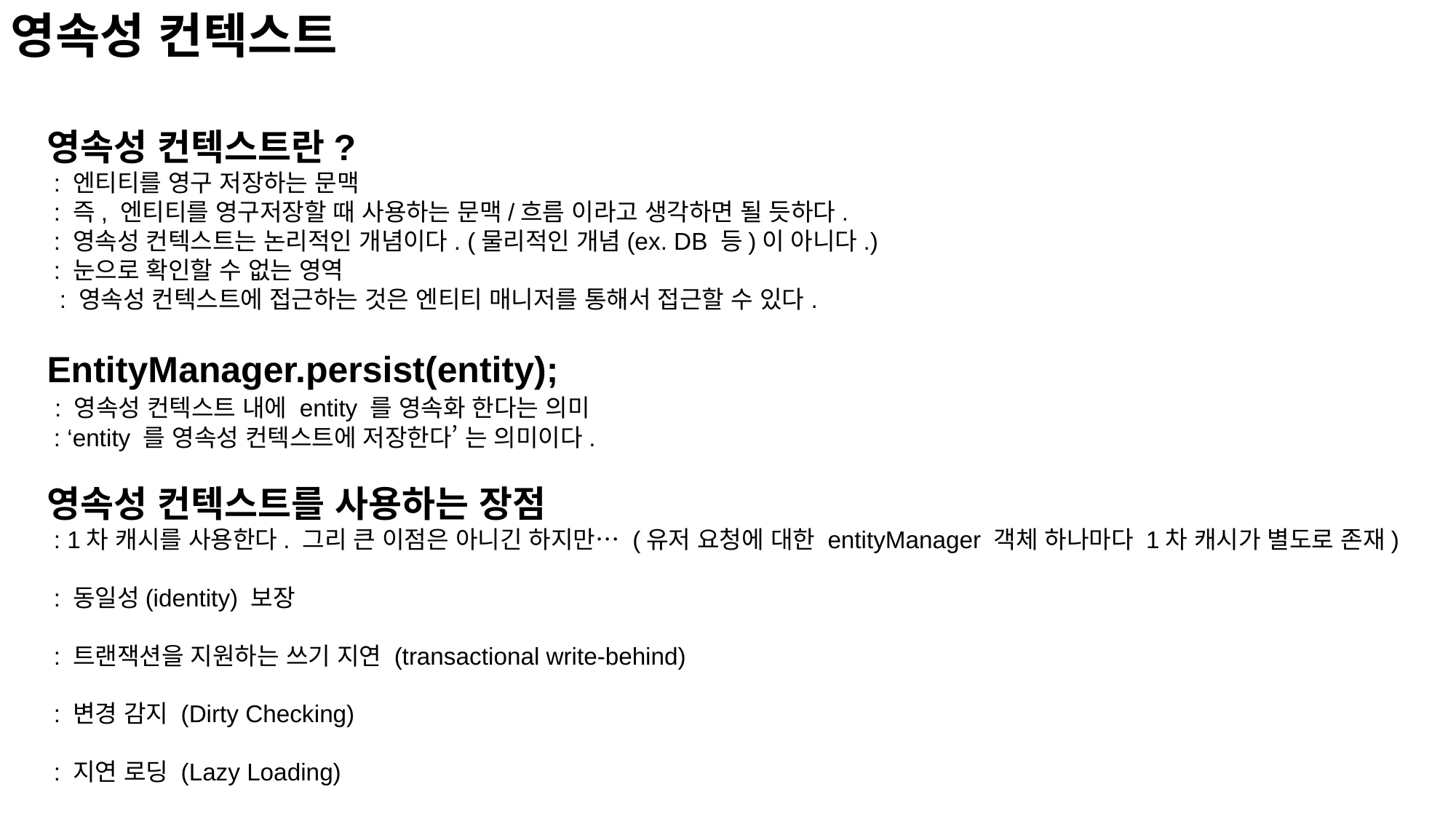

영속성 컨텍스트
영속성 컨텍스트란?
 : 엔티티를 영구 저장하는 문맥
 : 즉, 엔티티를 영구저장할 때 사용하는 문맥/흐름 이라고 생각하면 될 듯하다.
 : 영속성 컨텍스트는 논리적인 개념이다. (물리적인 개념(ex. DB 등)이 아니다.)
 : 눈으로 확인할 수 없는 영역
 : 영속성 컨텍스트에 접근하는 것은 엔티티 매니저를 통해서 접근할 수 있다.

EntityManager.persist(entity);
 : 영속성 컨텍스트 내에 entity 를 영속화 한다는 의미
 : ‘entity 를 영속성 컨텍스트에 저장한다’ 는 의미이다.

영속성 컨텍스트를 사용하는 장점
 : 1차 캐시를 사용한다. 그리 큰 이점은 아니긴 하지만… (유저 요청에 대한 entityManager 객체 하나마다 1차 캐시가 별도로 존재)

 : 동일성(identity) 보장

 : 트랜잭션을 지원하는 쓰기 지연 (transactional write-behind)

 : 변경 감지 (Dirty Checking)

 : 지연 로딩 (Lazy Loading)